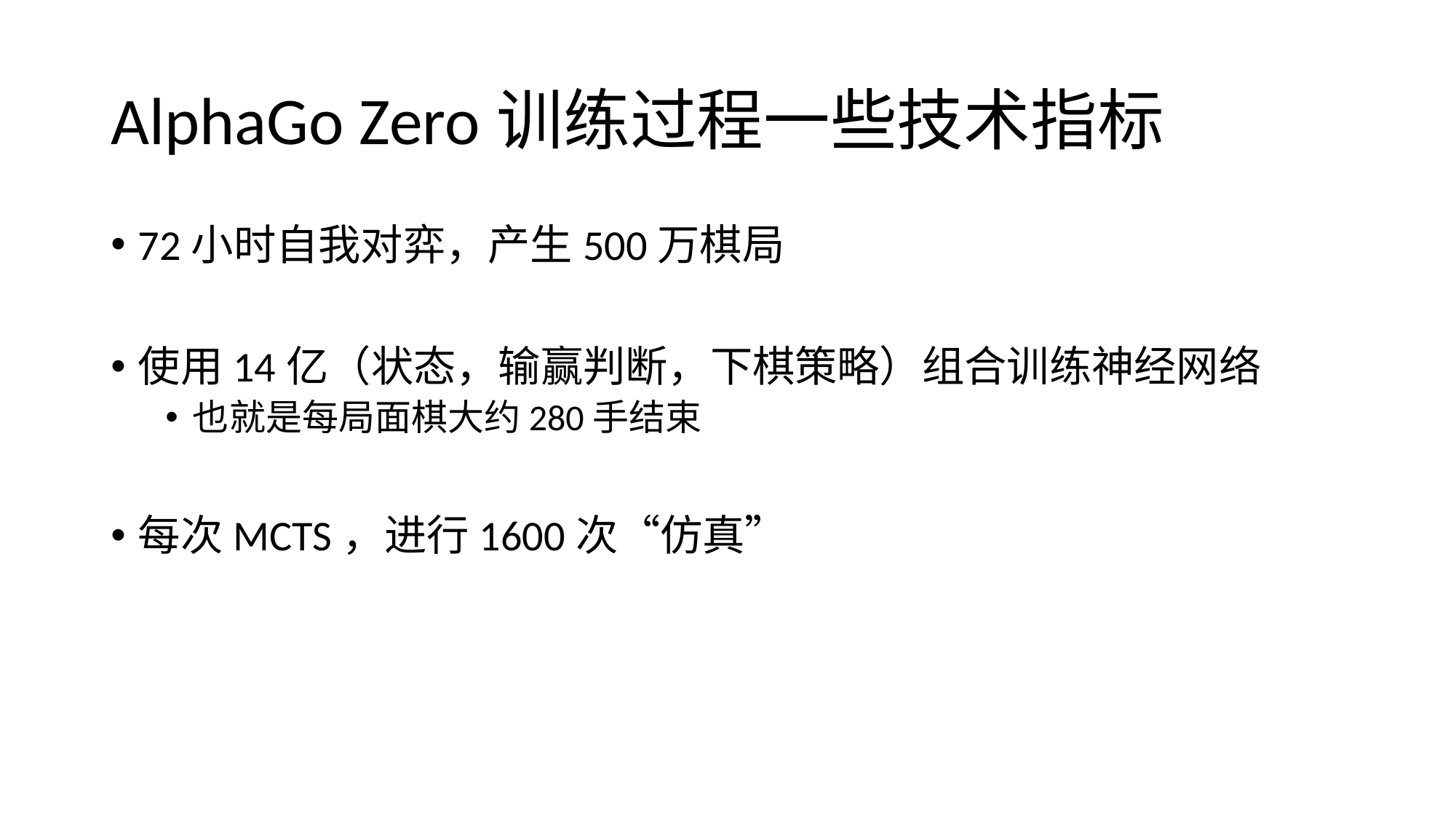

# AlphaGo Zero训练过程一些技术指标
72小时自我对弈，产生500万棋局

使用14亿（状态，输赢判断，下棋策略）组合训练神经网络
也就是每局面棋大约280手结束

每次MCTS，进行1600次“仿真”